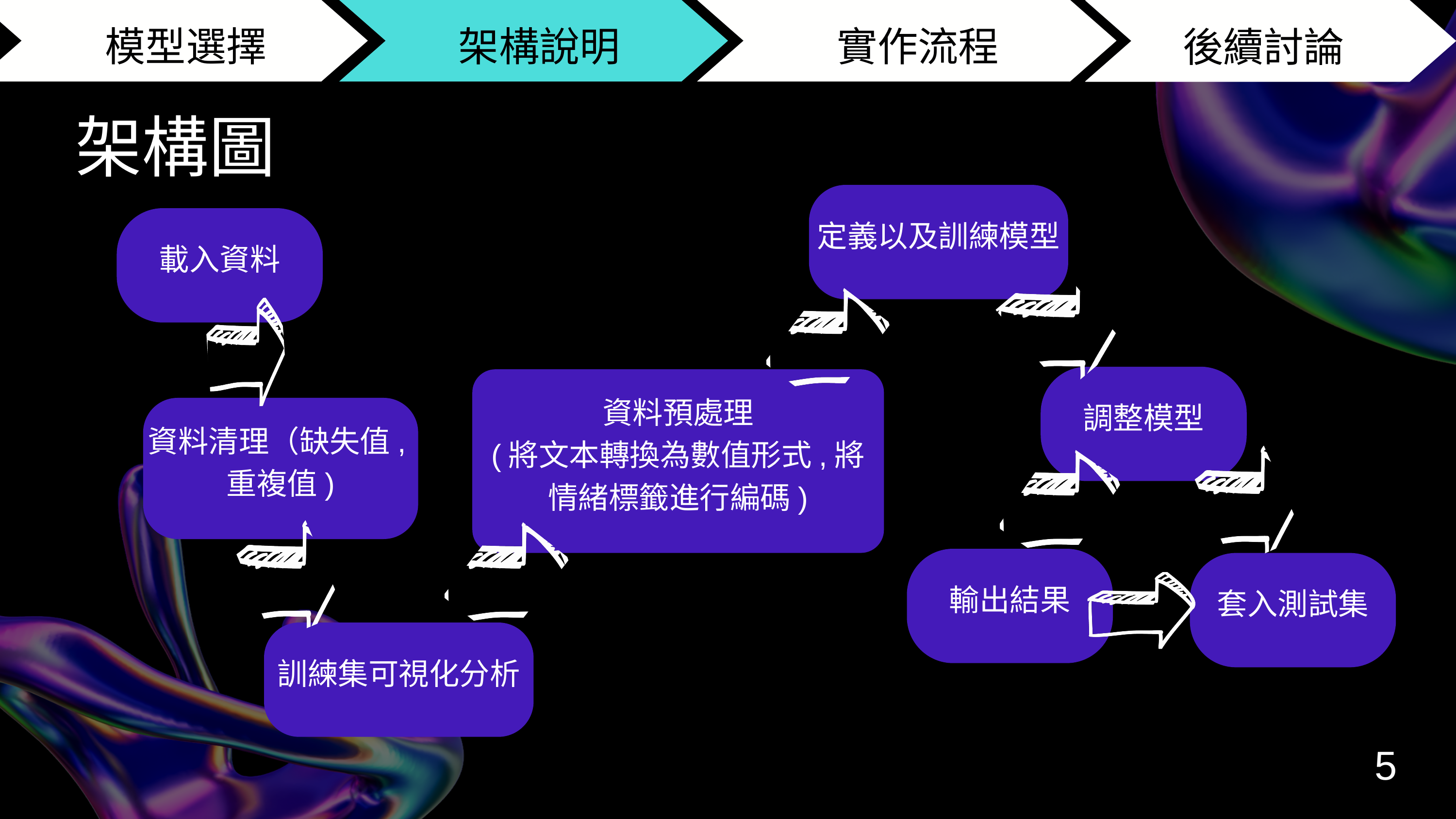

模型選擇

架構說明

 實作流程

結論

後續討論
架構圖

定義以及訓練模型

載入資料

調整模型

資料預處理
(將文本轉換為數值形式,將情緒標籤進行編碼)

資料清理（缺失值,重複值)

輸出結果

套入測試集

訓練集可視化分析
5